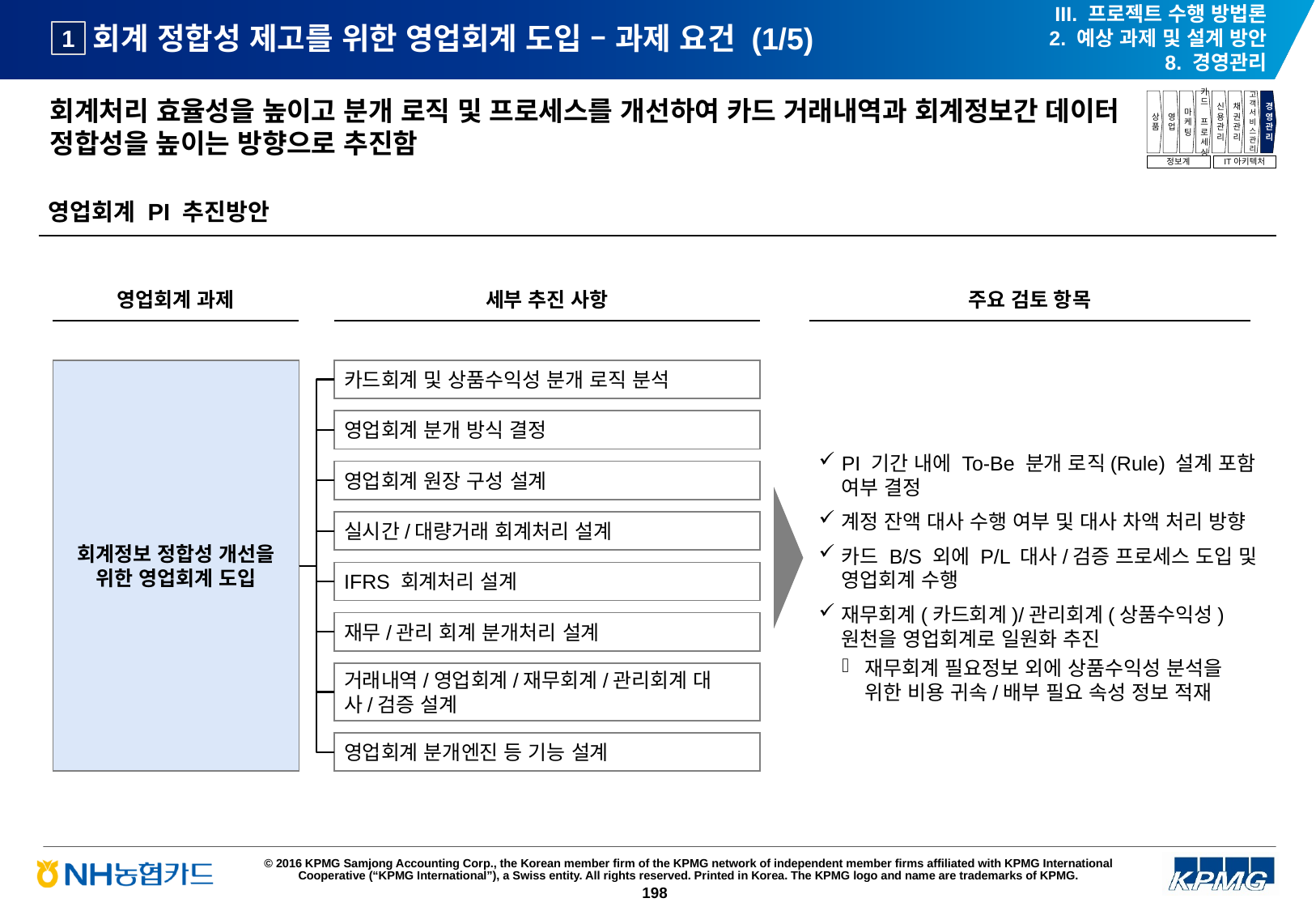

III. 프로젝트 수행 방법론
2. 예상 과제 및 설계 방안
8. 경영관리
# 회계 정합성 제고를 위한 영업회계 도입 – 과제 요건 (1/5)
1
회계처리 효율성을 높이고 분개 로직 및 프로세스를 개선하여 카드 거래내역과 회계정보간 데이터 정합성을 높이는 방향으로 추진함
상품
영업
마케팅
카드
프로세싱
신용관리
채권관리
고객서비스관리
경영관리
정보계
IT아키텍처
영업회계 PI 추진방안
영업회계 과제
세부 추진 사항
주요 검토 항목
회계정보 정합성 개선을 위한 영업회계 도입
카드회계 및 상품수익성 분개 로직 분석
영업회계 분개 방식 결정
PI 기간 내에 To-Be 분개 로직(Rule) 설계 포함 여부 결정
계정 잔액 대사 수행 여부 및 대사 차액 처리 방향
카드 B/S 외에 P/L 대사/검증 프로세스 도입 및 영업회계 수행
재무회계(카드회계)/관리회계(상품수익성) 원천을 영업회계로 일원화 추진
재무회계 필요정보 외에 상품수익성 분석을 위한 비용 귀속/배부 필요 속성 정보 적재

영업회계 원장 구성 설계
실시간/대량거래 회계처리 설계

IFRS 회계처리 설계
재무/관리 회계 분개처리 설계
거래내역/영업회계/재무회계/관리회계 대사/검증 설계
영업회계 분개엔진 등 기능 설계